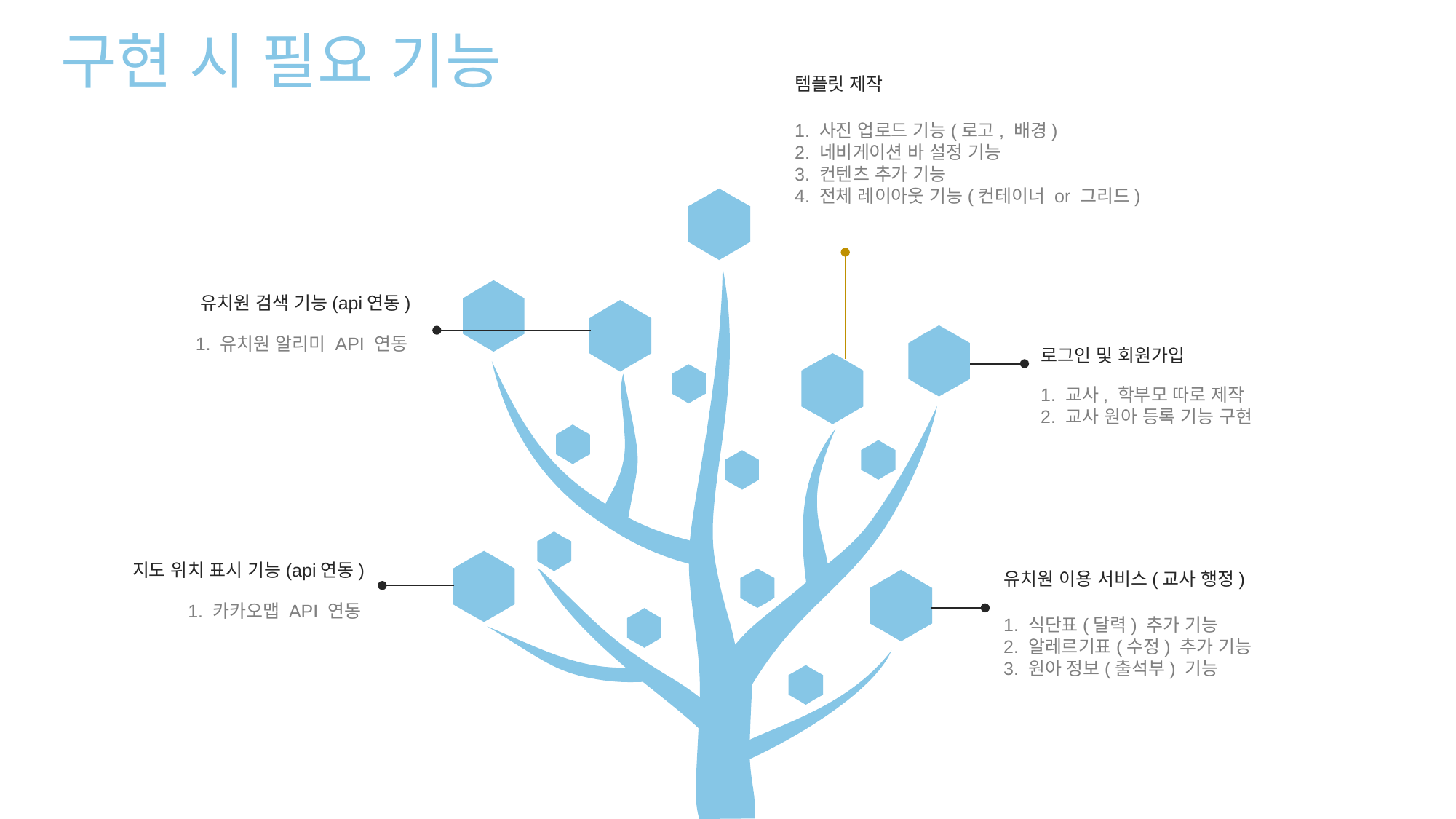

구현 시 필요 기능
템플릿 제작
1. 사진 업로드 기능(로고, 배경)
2. 네비게이션 바 설정 기능
3. 컨텐츠 추가 기능
4. 전체 레이아웃 기능(컨테이너 or 그리드)

유치원 검색 기능(api연동)
1. 유치원 알리미 API 연동

로그인 및 회원가입
1. 교사, 학부모 따로 제작
2. 교사 원아 등록 기능 구현

지도 위치 표시 기능(api연동)
1. 카카오맵 API 연동

유치원 이용 서비스(교사 행정)
1. 식단표(달력) 추가 기능
2. 알레르기표(수정) 추가 기능
3. 원아 정보(출석부) 기능